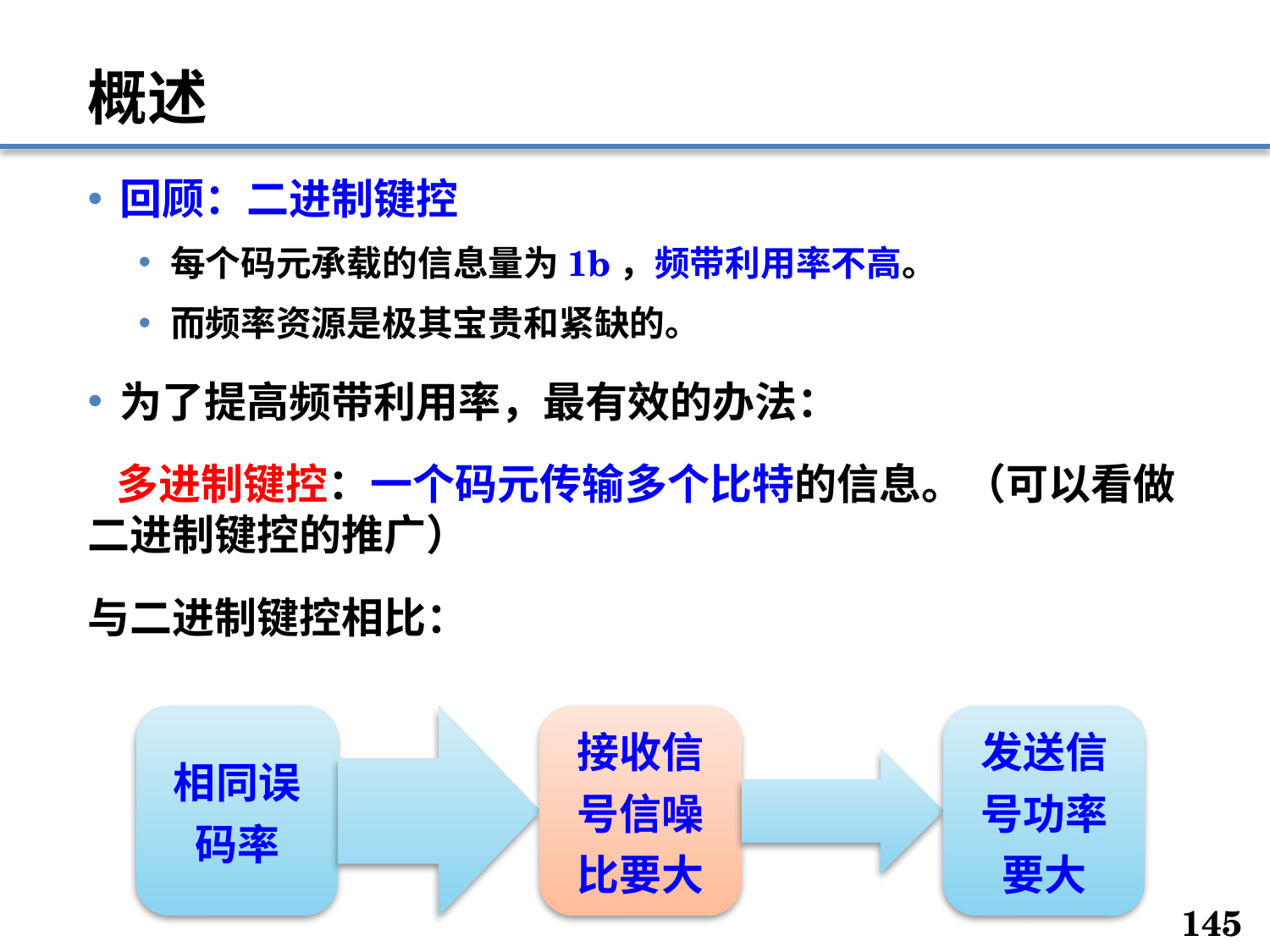

# 概述
回顾：二进制键控
每个码元承载的信息量为1b，频带利用率不高。
而频率资源是极其宝贵和紧缺的。
为了提高频带利用率，最有效的办法：
  多进制键控：一个码元传输多个比特的信息。（可以看做二进制键控的推广）
与二进制键控相比：

相同误码率
接收信号信噪比要大
发送信号功率要大
145